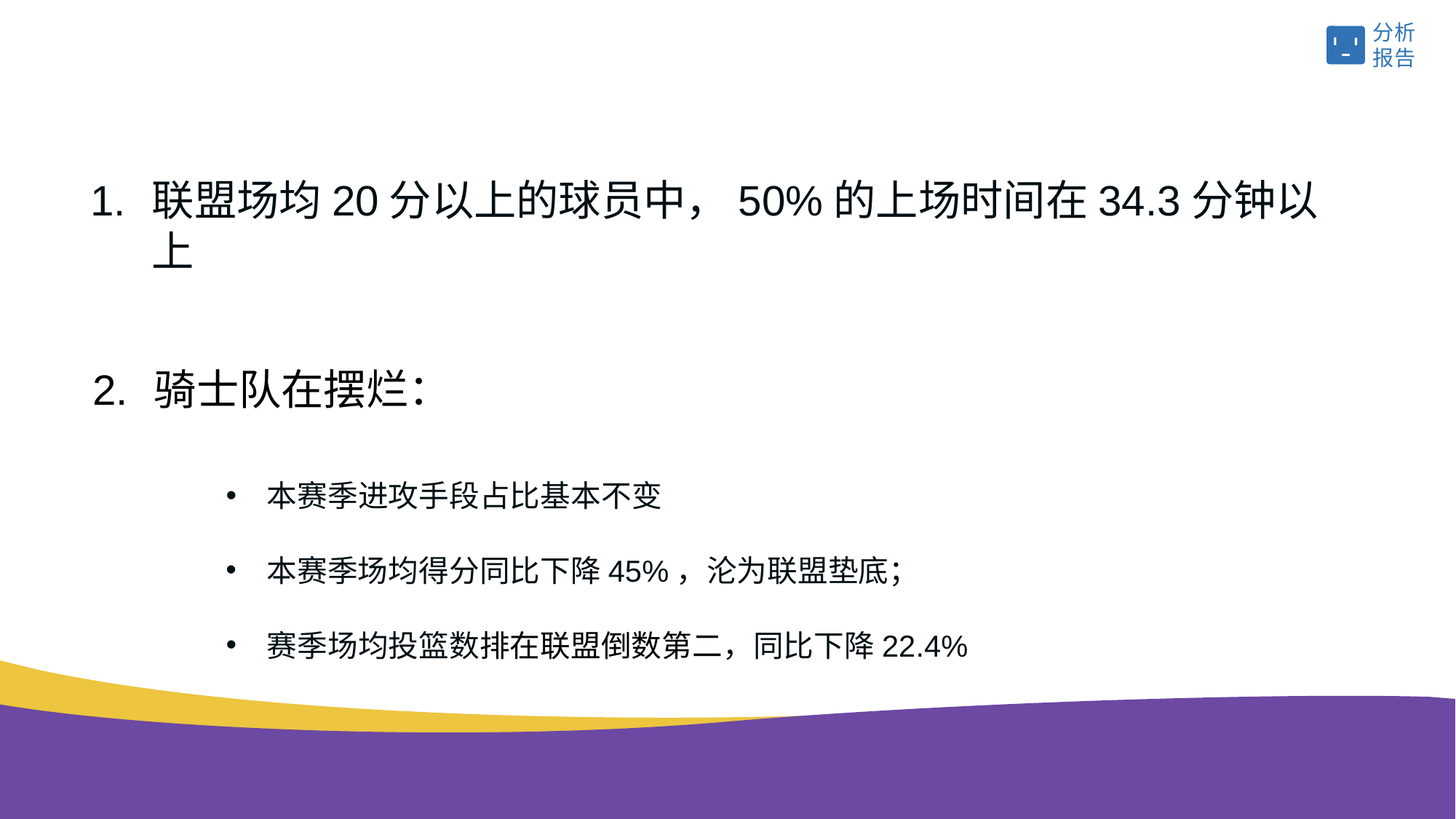

联盟场均20分以上的球员中，50%的上场时间在34.3分钟以上
骑士队在摆烂：
本赛季进攻手段占比基本不变
本赛季场均得分同比下降45%，沦为联盟垫底；
赛季场均投篮数排在联盟倒数第二，同比下降22.4%